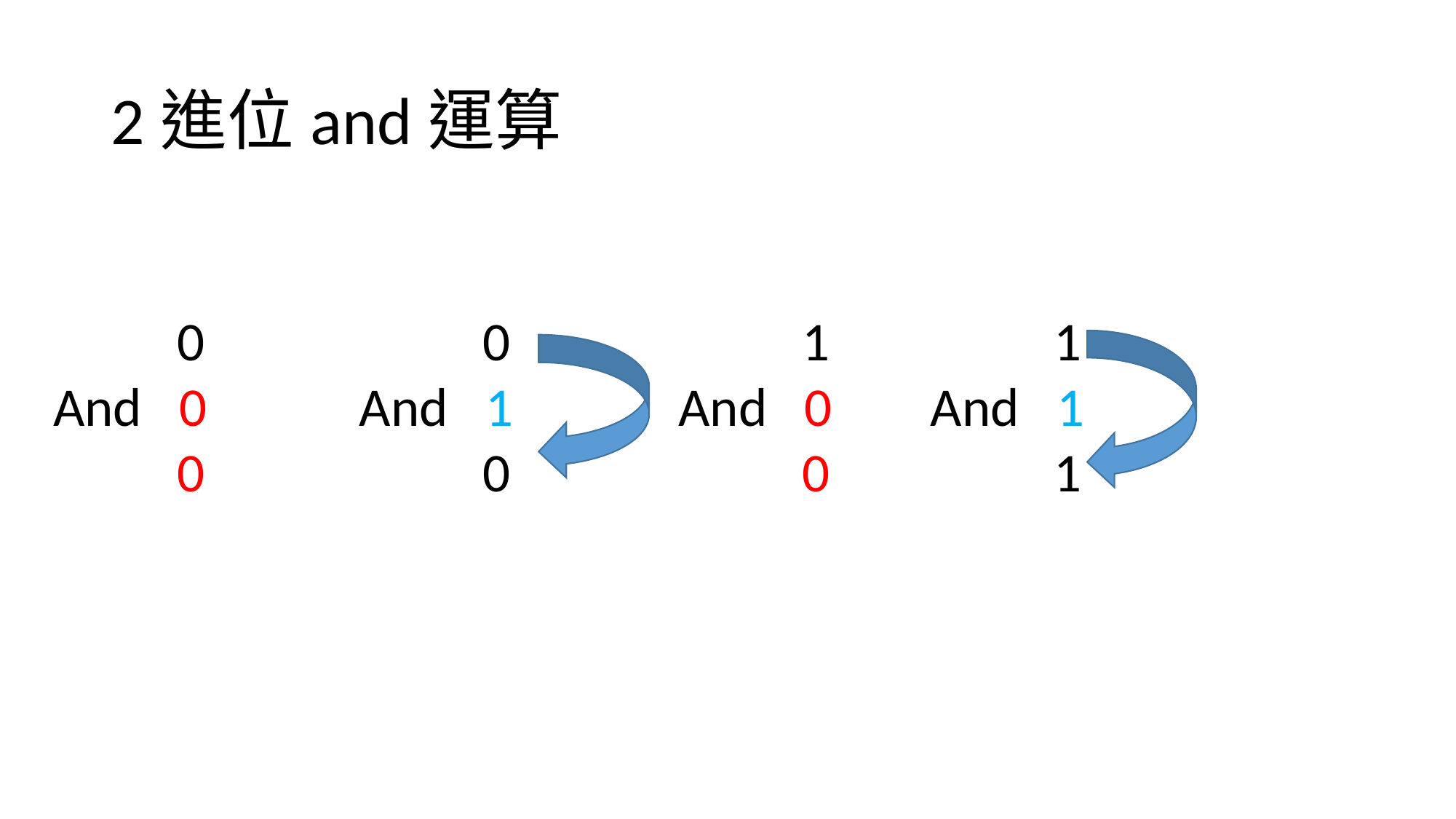

# 2進位and運算
          0
And   0
          0

          0
And   1
          0

          1
And   0
          0

          1
And   1
          1